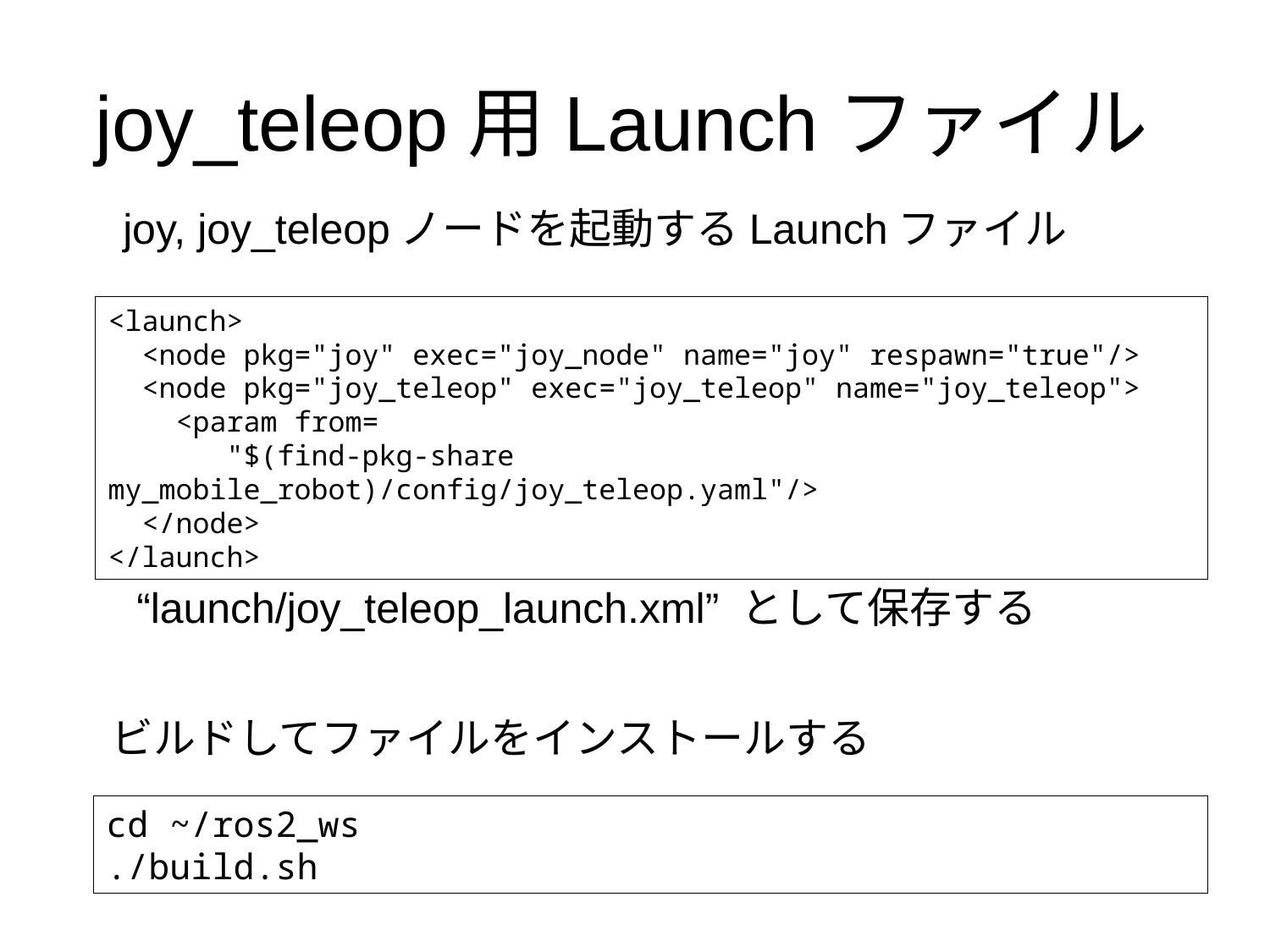

# joy_teleop用Launchファイル
joy, joy_teleopノードを起動するLaunchファイル
<launch>
  <node pkg="joy" exec="joy_node" name="joy" respawn="true"/>
  <node pkg="joy_teleop" exec="joy_teleop" name="joy_teleop">
    <param from=
       "$(find-pkg-share my_mobile_robot)/config/joy_teleop.yaml"/>
  </node>
</launch>
“launch/joy_teleop_launch.xml” として保存する
ビルドしてファイルをインストールする
cd ~/ros2_ws
./build.sh